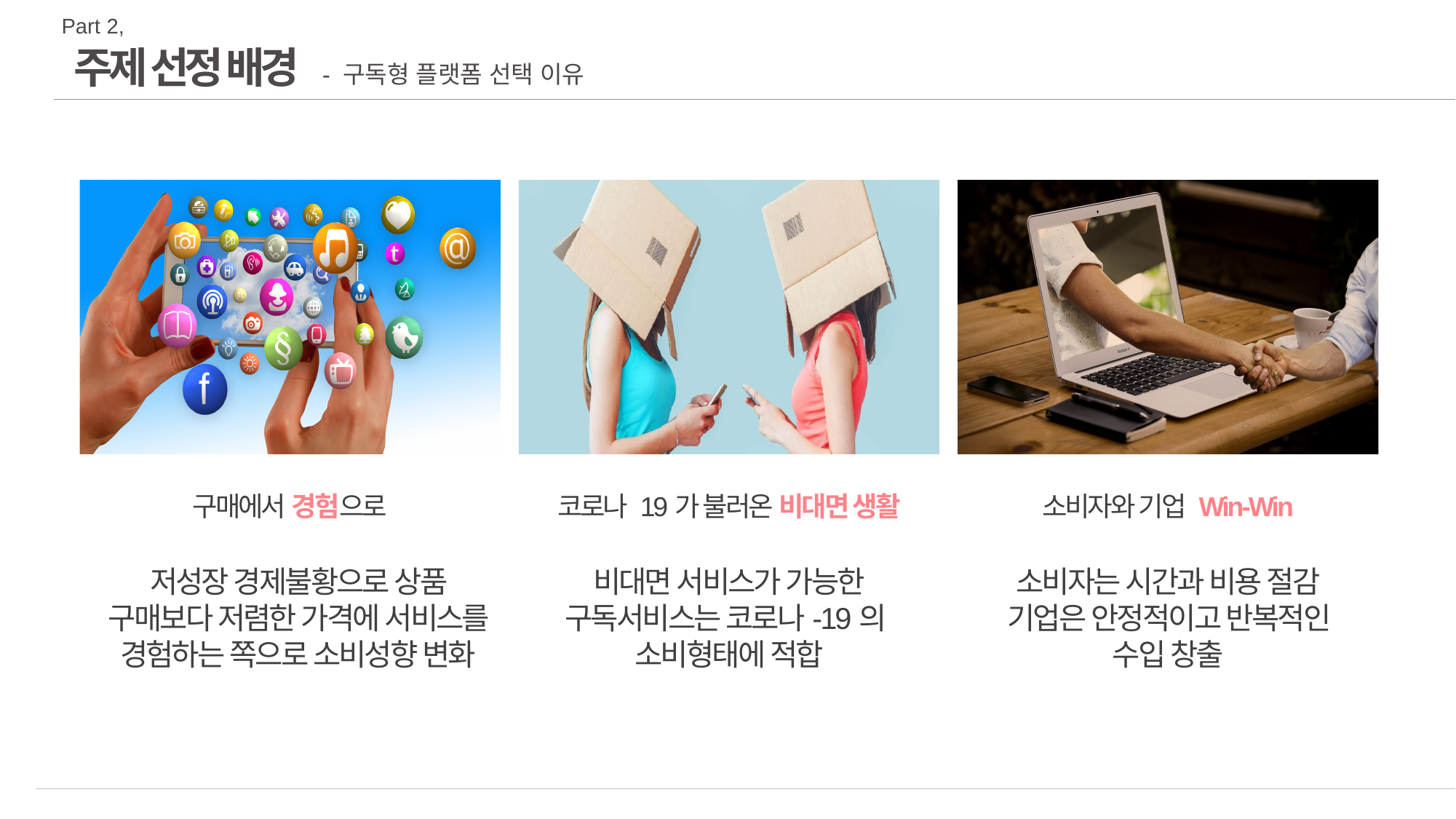

Part 2,
주제 선정 배경
- 구독형 플랫폼 선택 이유

구매에서 경험으로
코로나 19가 불러온 비대면 생활
소비자와 기업 Win-Win
저성장 경제불황으로 상품 구매보다 저렴한 가격에 서비스를 경험하는 쪽으로 소비성향 변화
비대면 서비스가 가능한
구독서비스는 코로나-19의
소비형태에 적합
소비자는 시간과 비용 절감
기업은 안정적이고 반복적인 수입 창출